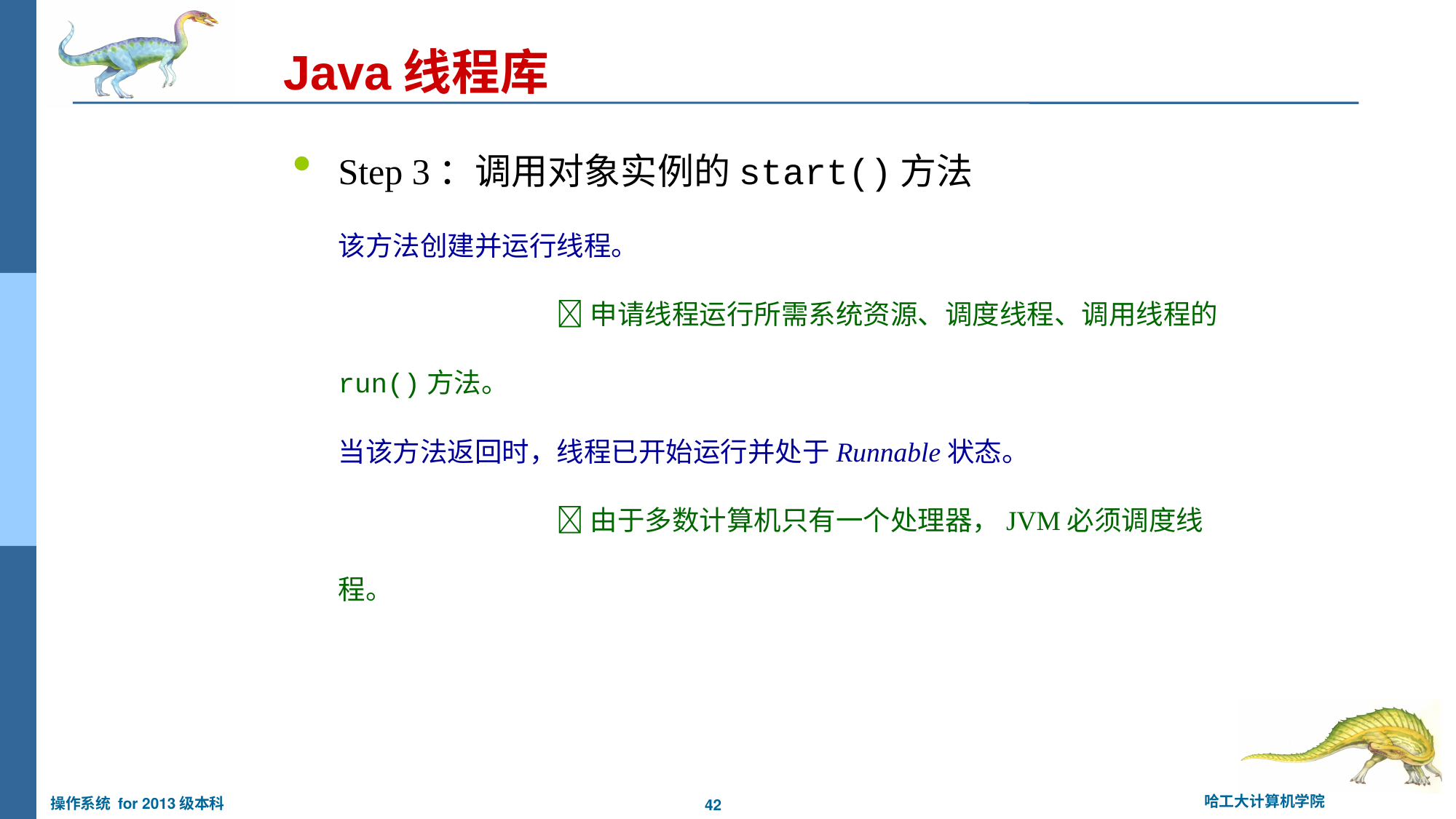

Java线程库
Step 3：调用对象实例的start()方法
该方法创建并运行线程。
		⇒ 申请线程运行所需系统资源、调度线程、调用线程的run()方法。
当该方法返回时，线程已开始运行并处于Runnable状态。
		⇒ 由于多数计算机只有一个处理器，JVM必须调度线程。